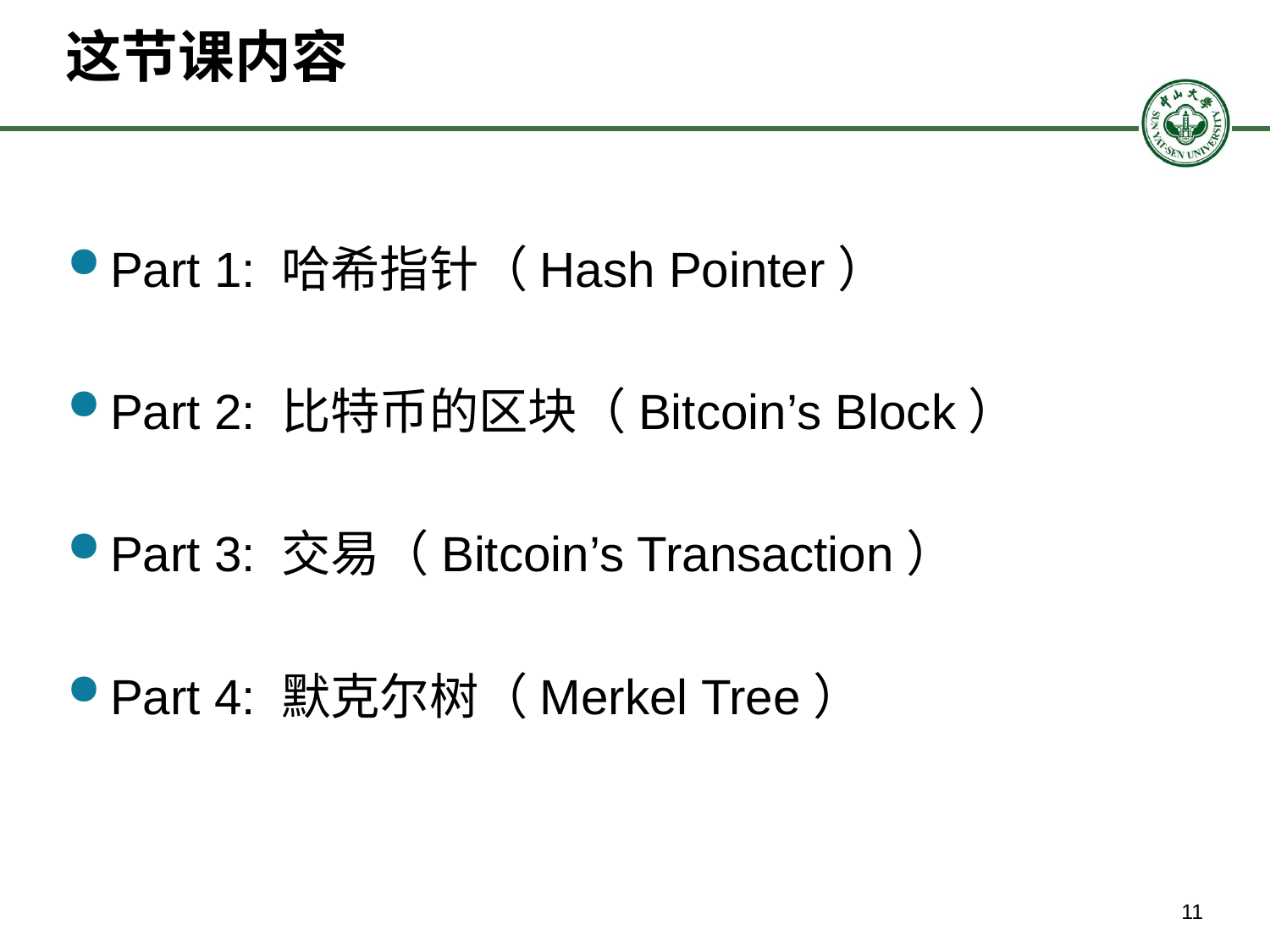

# 这节课内容
Part 1: 哈希指针（Hash Pointer）

Part 2: 比特币的区块（Bitcoin’s Block）

Part 3: 交易（Bitcoin’s Transaction）

Part 4: 默克尔树（Merkel Tree）